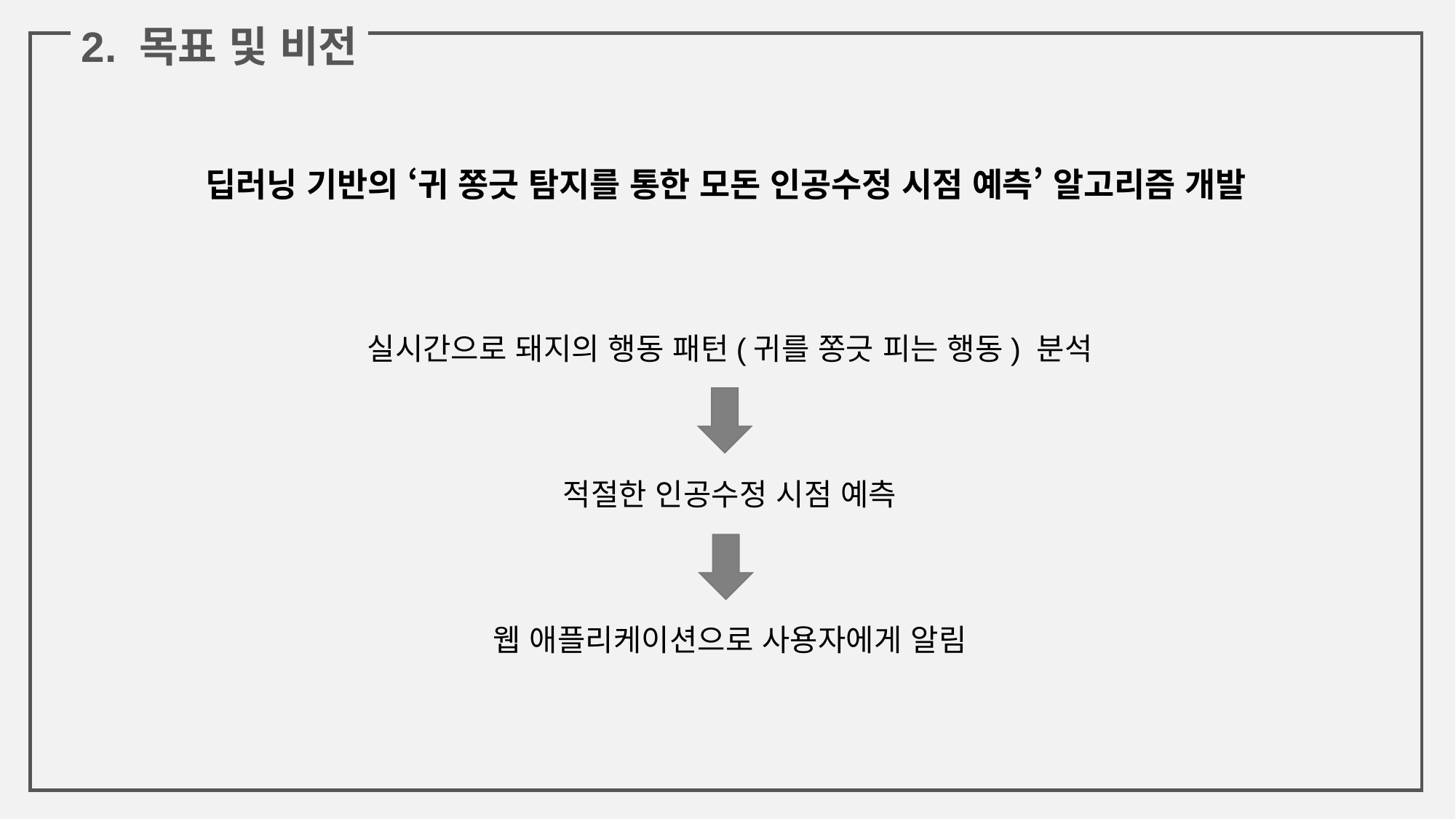

2. 목표 및 비전

딥러닝 기반의 ‘귀 쫑긋 탐지를 통한 모돈 인공수정 시점 예측’ 알고리즘 개발
실시간으로 돼지의 행동 패턴(귀를 쫑긋 피는 행동) 분석

적절한 인공수정 시점 예측

웹 애플리케이션으로 사용자에게 알림